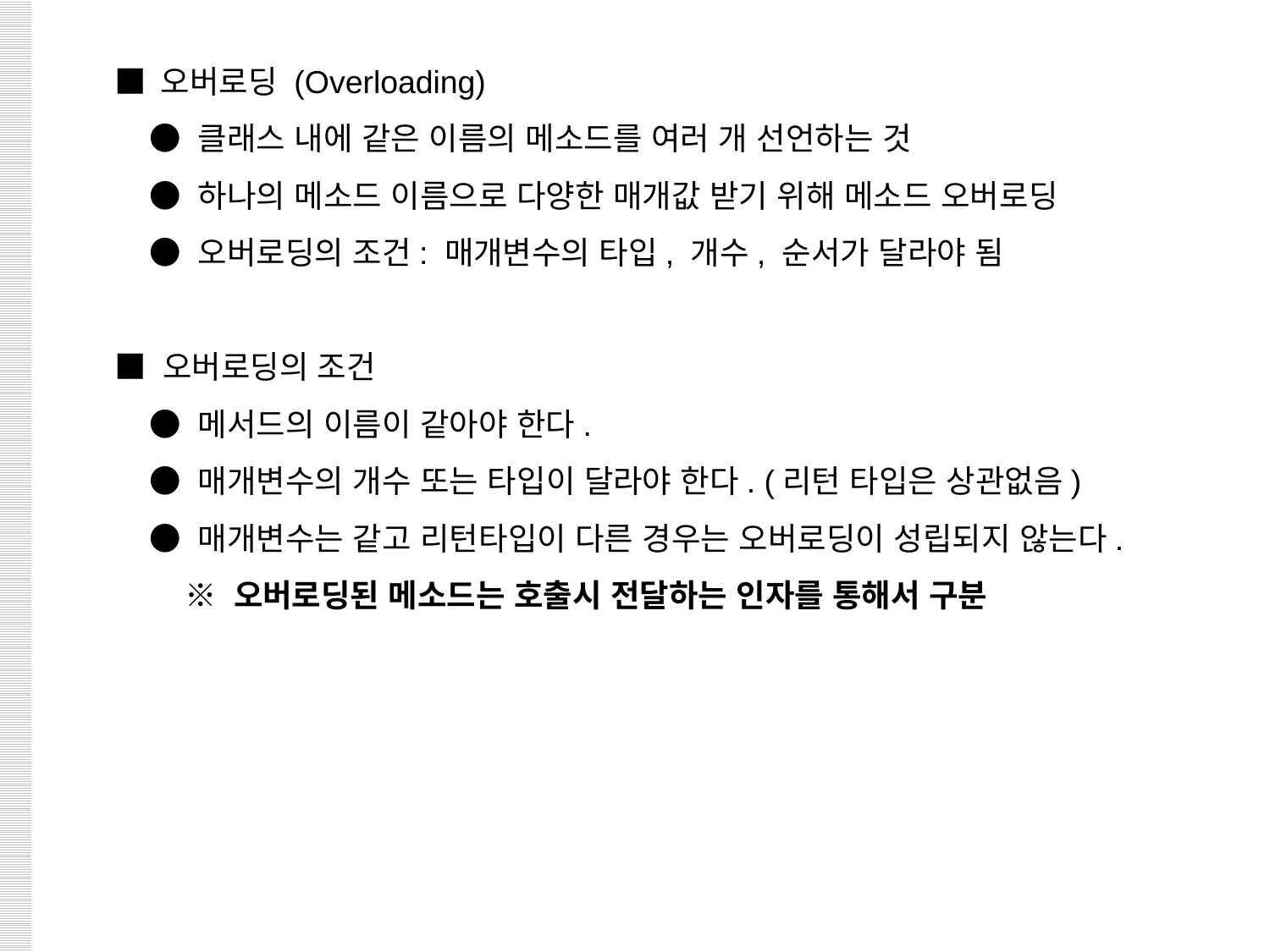

■ 오버로딩 (Overloading)
    ● 클래스 내에 같은 이름의 메소드를 여러 개 선언하는 것
    ● 하나의 메소드 이름으로 다양한 매개값 받기 위해 메소드 오버로딩
    ● 오버로딩의 조건: 매개변수의 타입, 개수, 순서가 달라야 됨

■ 오버로딩의 조건
    ● 메서드의 이름이 같아야 한다.
    ● 매개변수의 개수 또는 타입이 달라야 한다. (리턴 타입은 상관없음)
    ● 매개변수는 같고 리턴타입이 다른 경우는 오버로딩이 성립되지 않는다.
        ※ 오버로딩된 메소드는 호출시 전달하는 인자를 통해서 구분